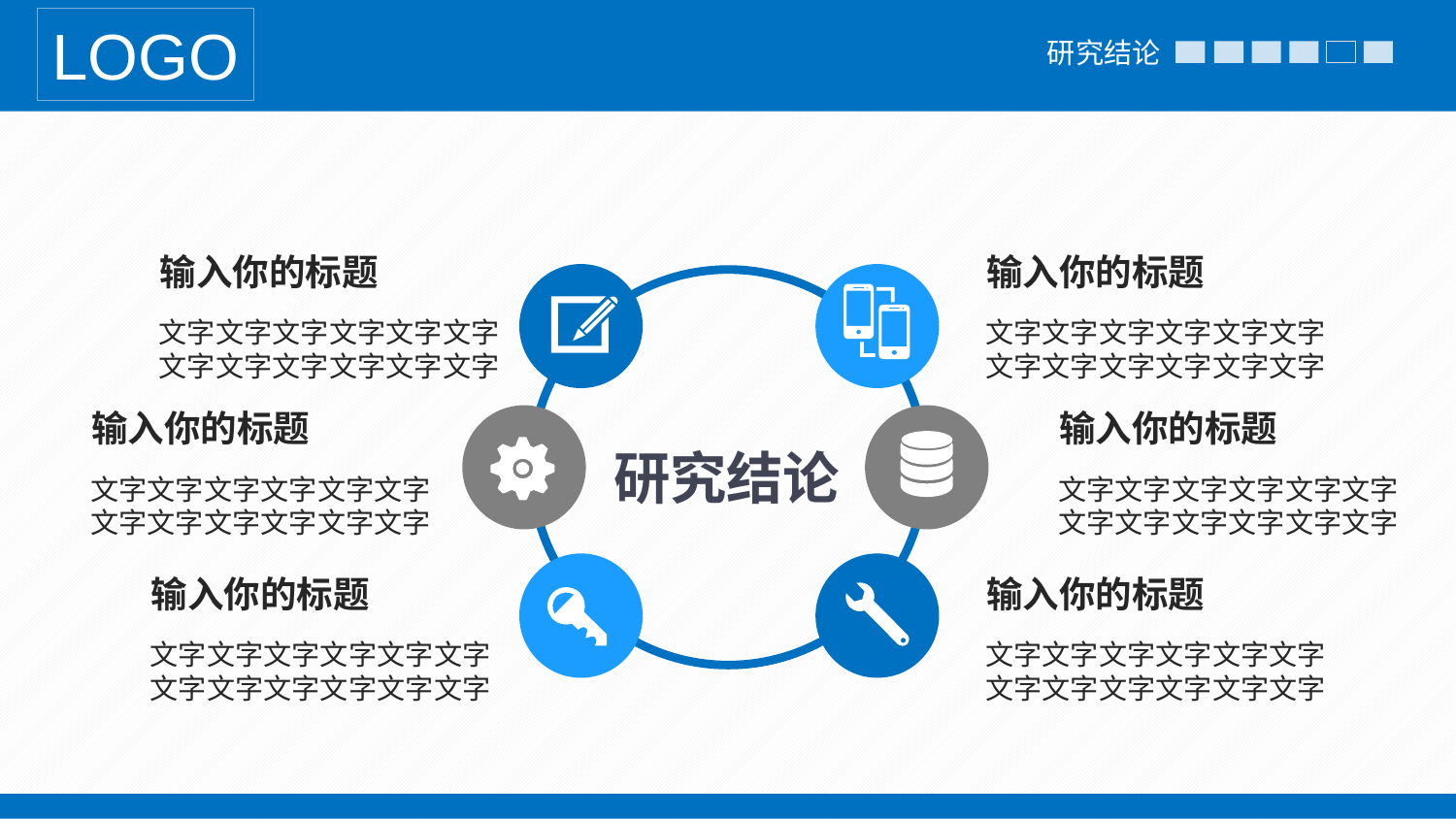

LOGO
输入你的标题
文字文字文字文字文字文字文字文字文字文字文字文字
输入你的标题
文字文字文字文字文字文字文字文字文字文字文字文字

输入你的标题
文字文字文字文字文字文字文字文字文字文字文字文字
输入你的标题
文字文字文字文字文字文字文字文字文字文字文字文字

研究结论

输入你的标题
文字文字文字文字文字文字文字文字文字文字文字文字
输入你的标题
文字文字文字文字文字文字文字文字文字文字文字文字